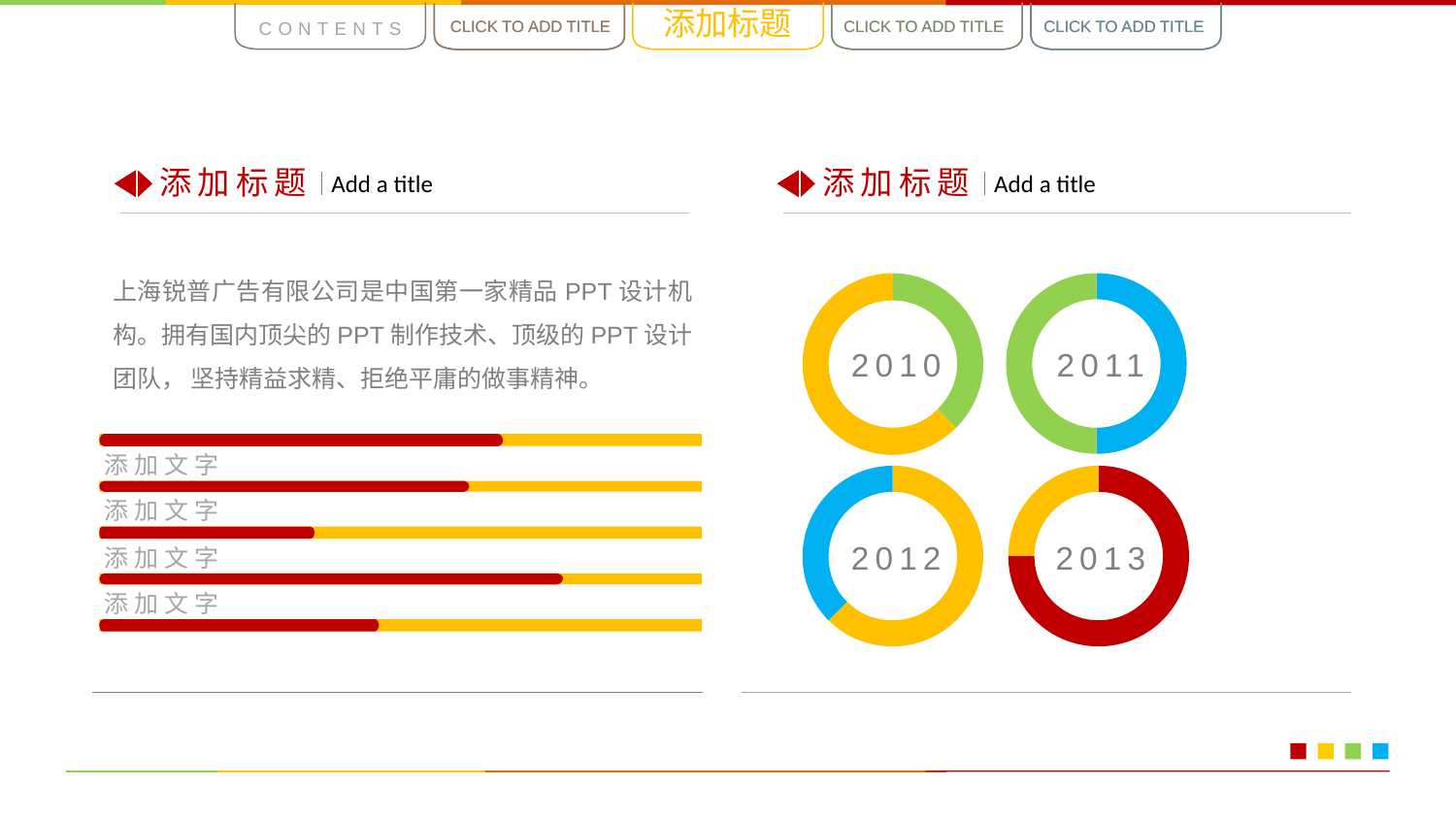

添加标题

CONTENTS

CLICK TO ADD TITLE

CLICK TO ADD TITLE

CLICK TO ADD TITLE

CLICK TO ADD TITLE

CLICK TO ADD TITLE

CLICK TO ADD TITLE
添加标题
Add a title

添加标题
Add a title

上海锐普广告有限公司是中国第一家精品PPT设计机构。拥有国内顶尖的PPT制作技术、顶级的PPT设计团队， 坚持精益求精、拒绝平庸的做事精神。

2010

2011

添加文字

2012

2013

添加文字

添加文字

添加文字